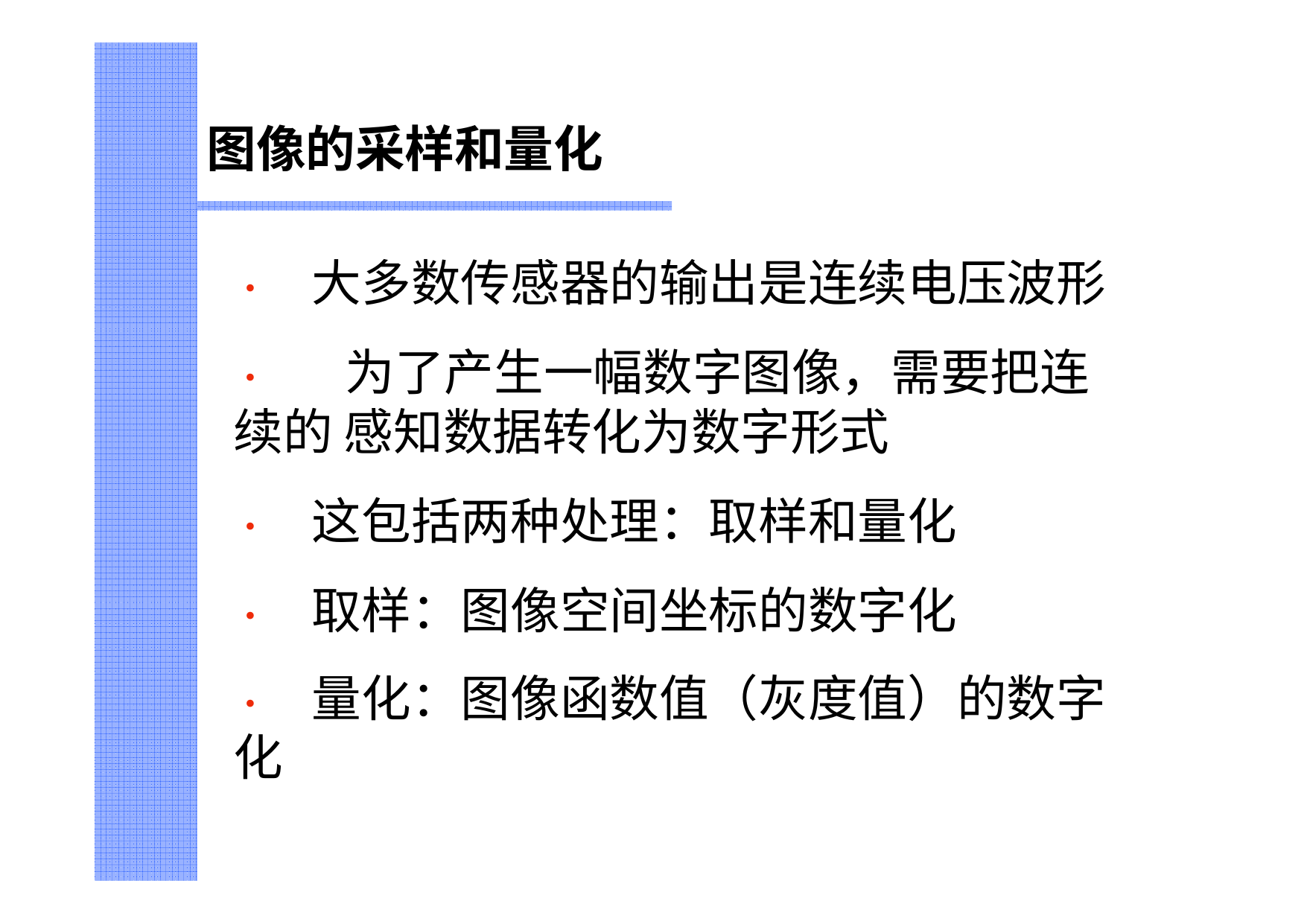

图像的采样和量化

•	大多数传感器的输出是连续电压波形
•	为了产生一幅数字图像，需要把连续的 感知数据转化为数字形式
•	这包括两种处理：取样和量化
•	取样：图像空间坐标的数字化
•	量化：图像函数值（灰度值）的数字化